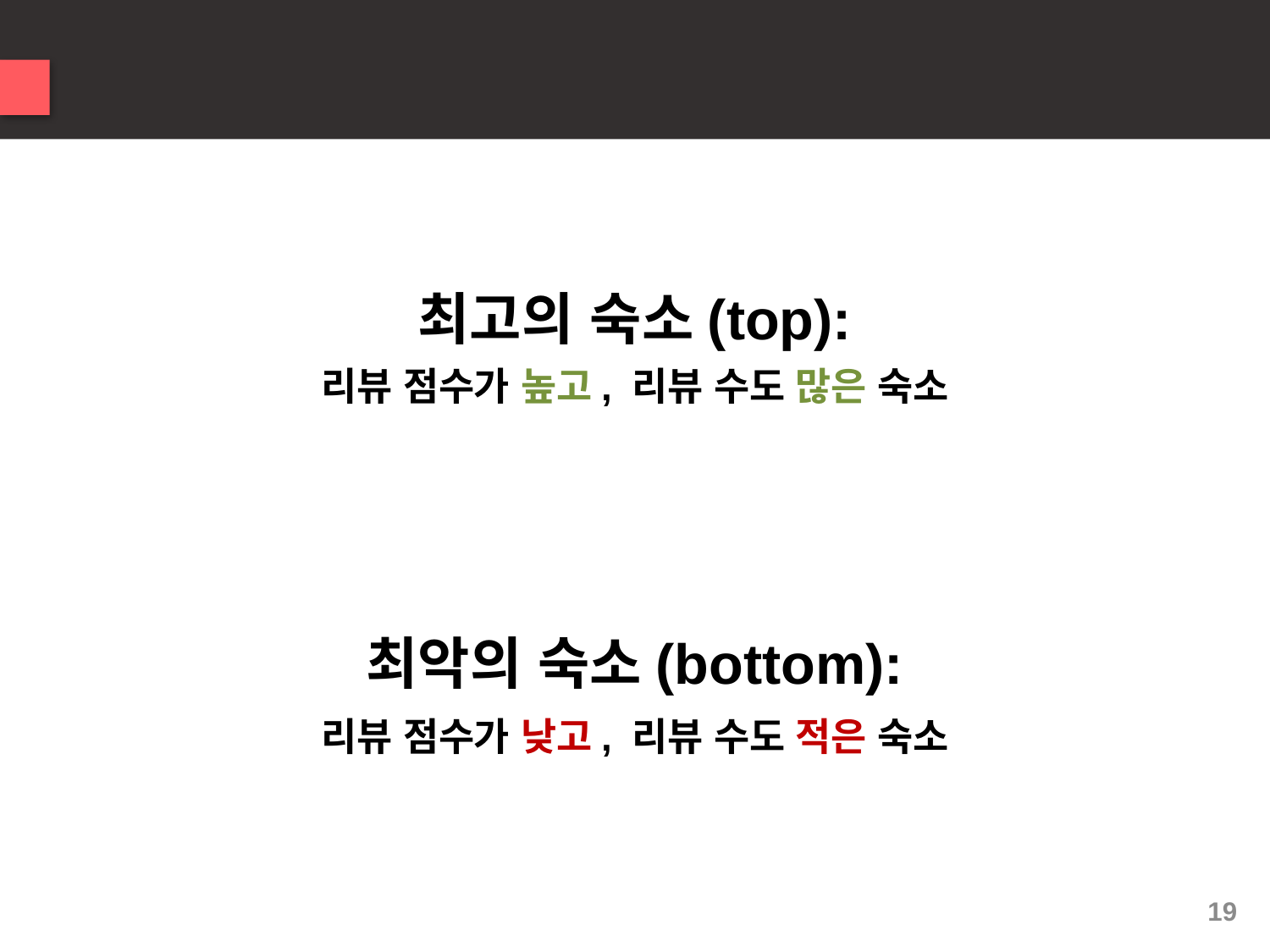

2
접근 방향 설정
최고의 숙소(top):
리뷰 점수가 높고, 리뷰 수도 많은 숙소
최악의 숙소(bottom):
리뷰 점수가 낮고, 리뷰 수도 적은 숙소
19